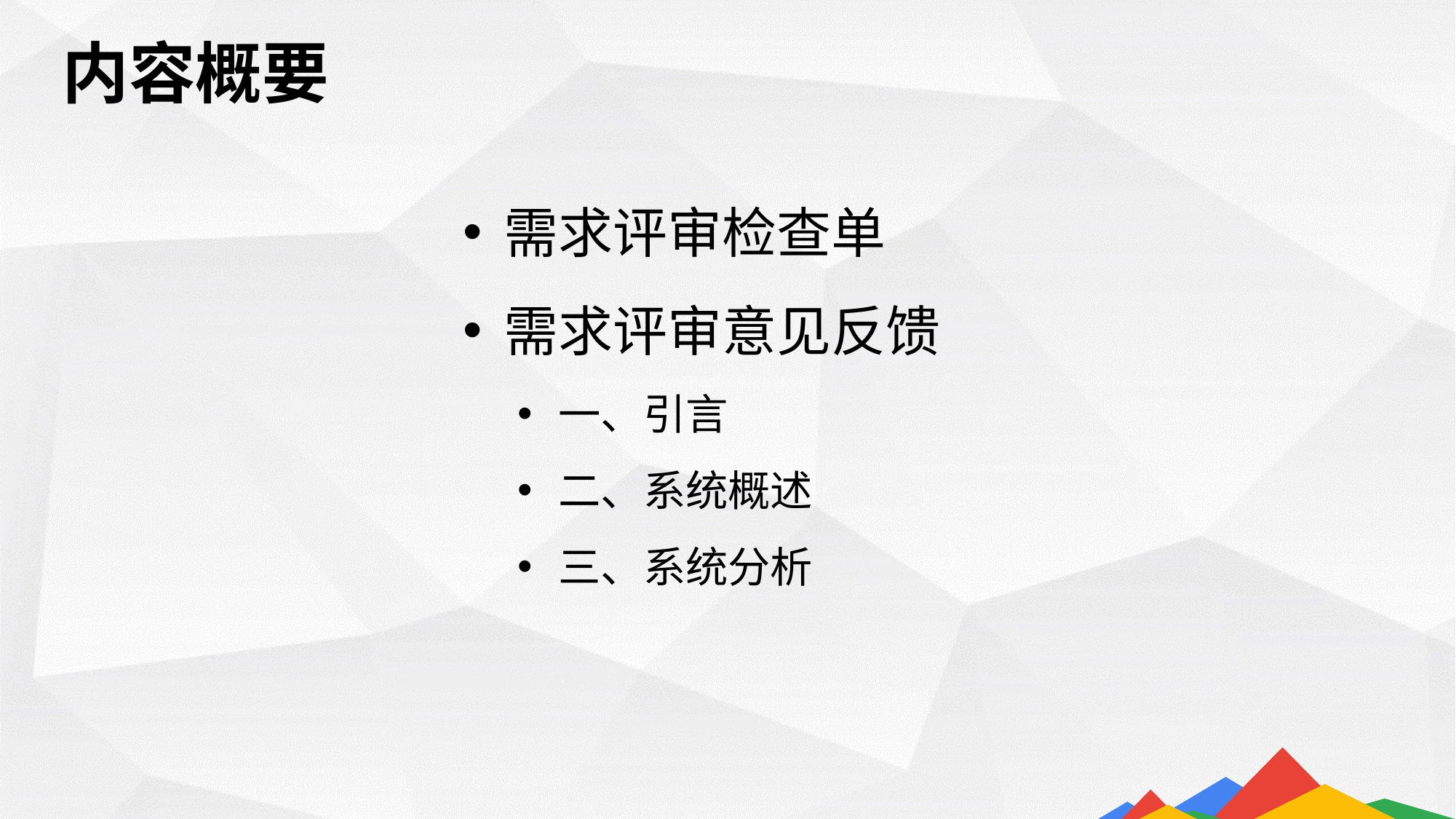

内容概要
需求评审检查单
需求评审意见反馈
一、引言
二、系统概述
三、系统分析